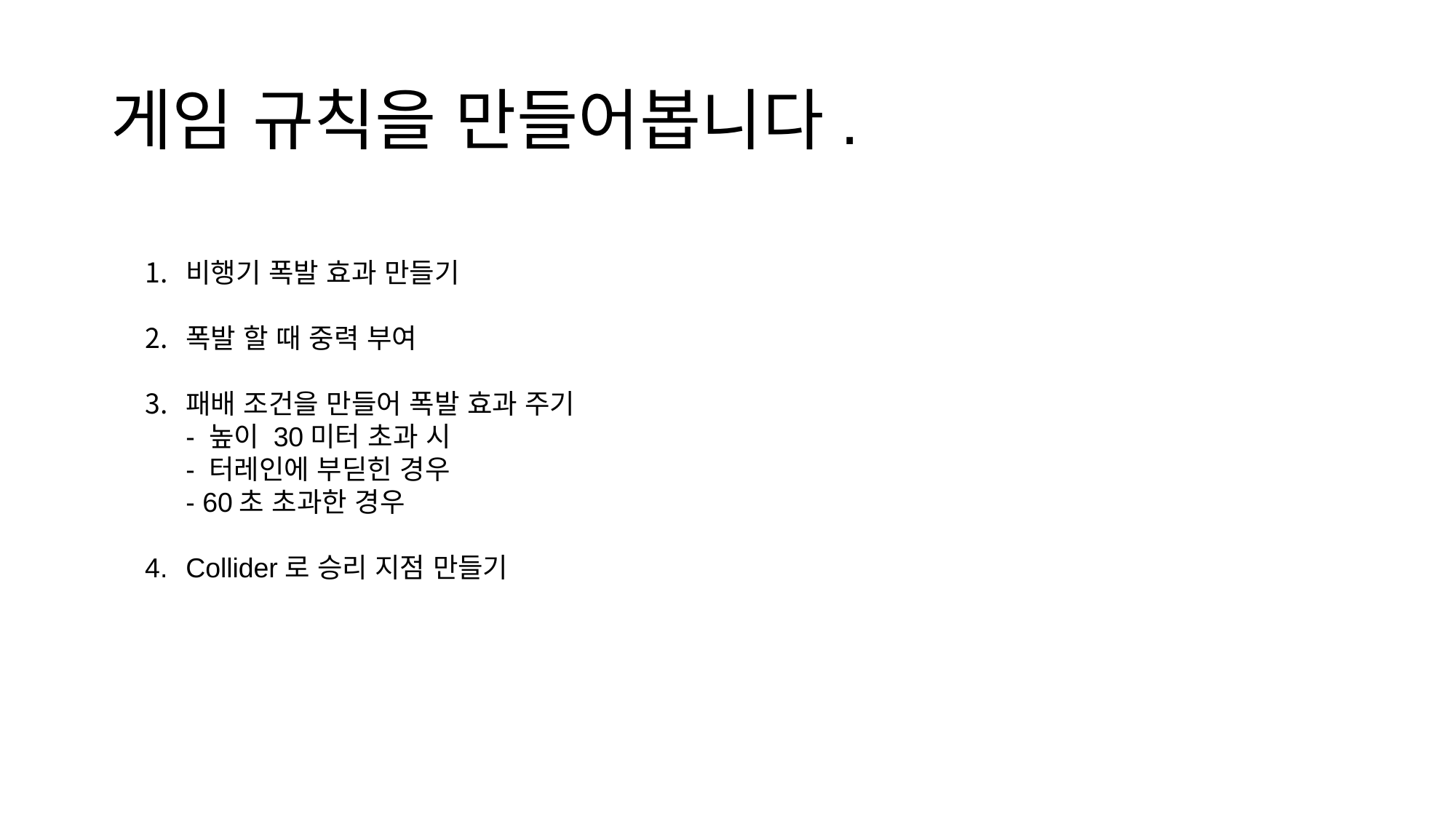

# 게임 규칙을 만들어봅니다.
비행기 폭발 효과 만들기
폭발 할 때 중력 부여

패배 조건을 만들어 폭발 효과 주기
- 높이 30미터 초과 시
- 터레인에 부딛힌 경우
- 60초 초과한 경우
Collider로 승리 지점 만들기